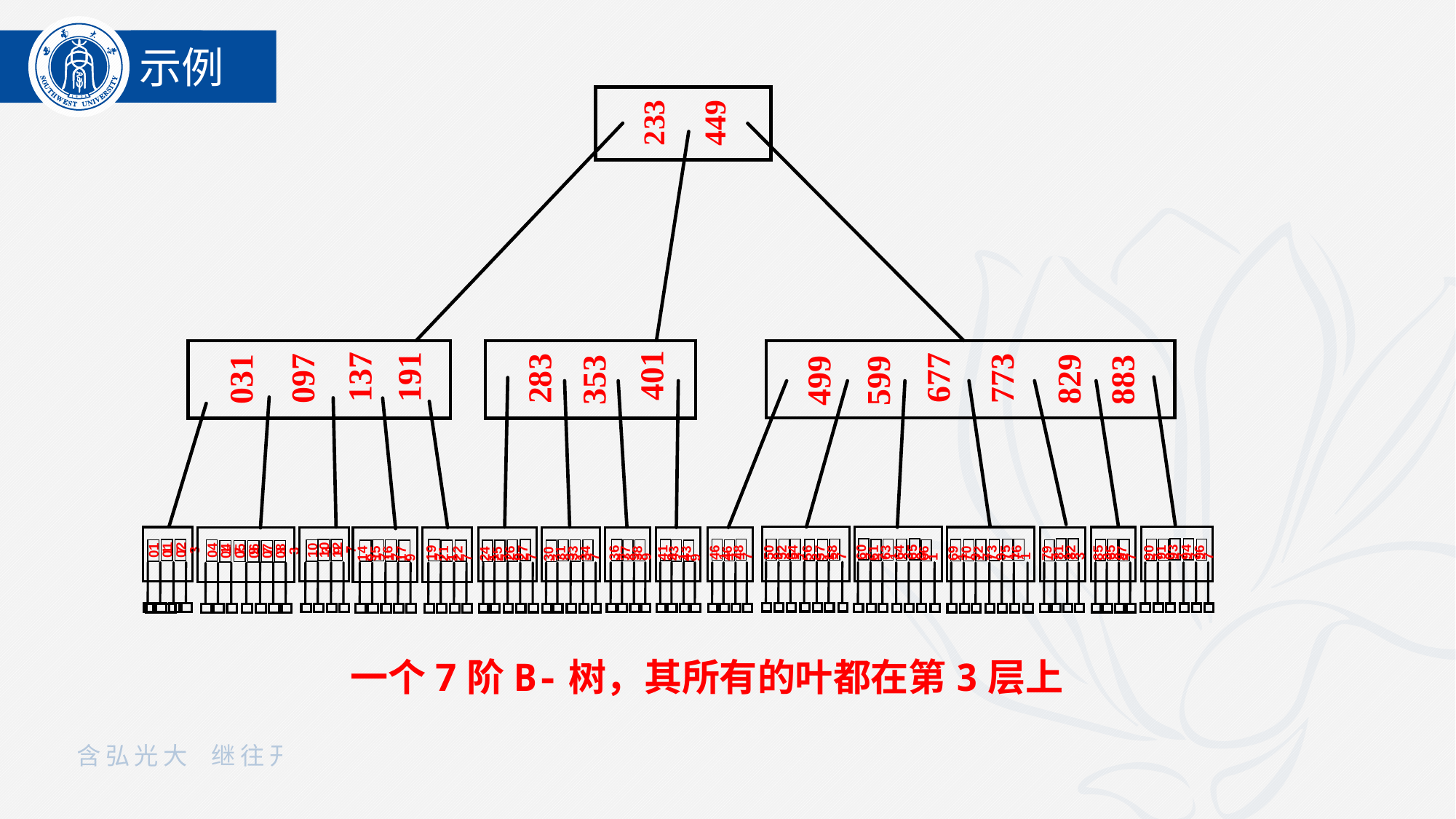

示例

233
449

353
401
031
677
191
283
137
773
829
883
097
599
499

607
653
937
947
823
461
487
547
751
811
919

631
509
523
643
761
859
967
587
907
571

563
617
739
853
691
709
727
877
467
661
797

127
017
023
109
157
197
011
103
167
041
149
179
211
227
059
047
067
073
083

367
419
277
313
347
379
389
431
269
331
439
241
257
307

一个7阶B-树，其所有的叶都在第3层上